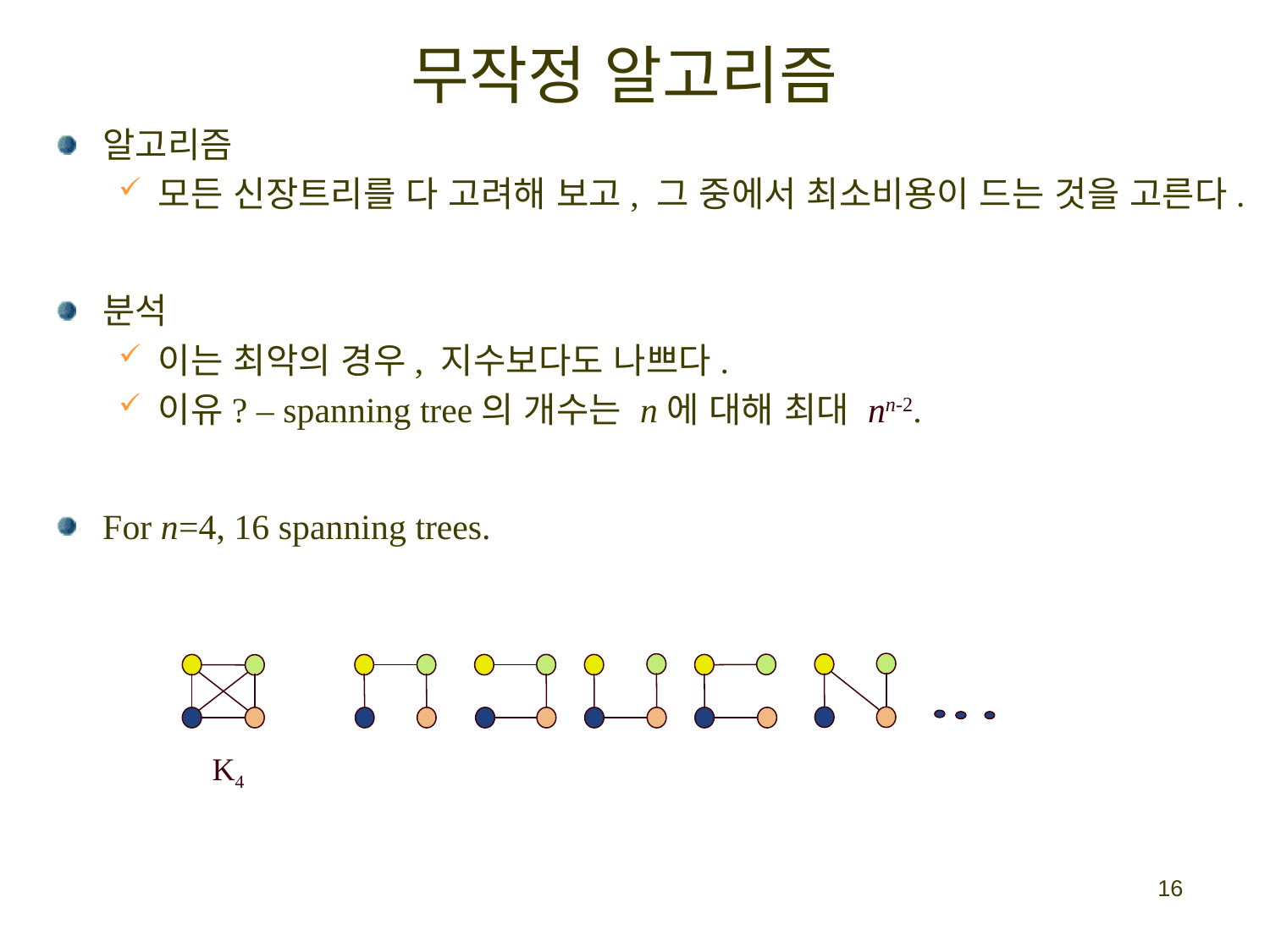

# 무작정 알고리즘
알고리즘
모든 신장트리를 다 고려해 보고, 그 중에서 최소비용이 드는 것을 고른다.

분석
이는 최악의 경우, 지수보다도 나쁘다.
이유? – spanning tree의 개수는 n에 대해 최대 nn-2.

For n=4, 16 spanning trees.

K4
16